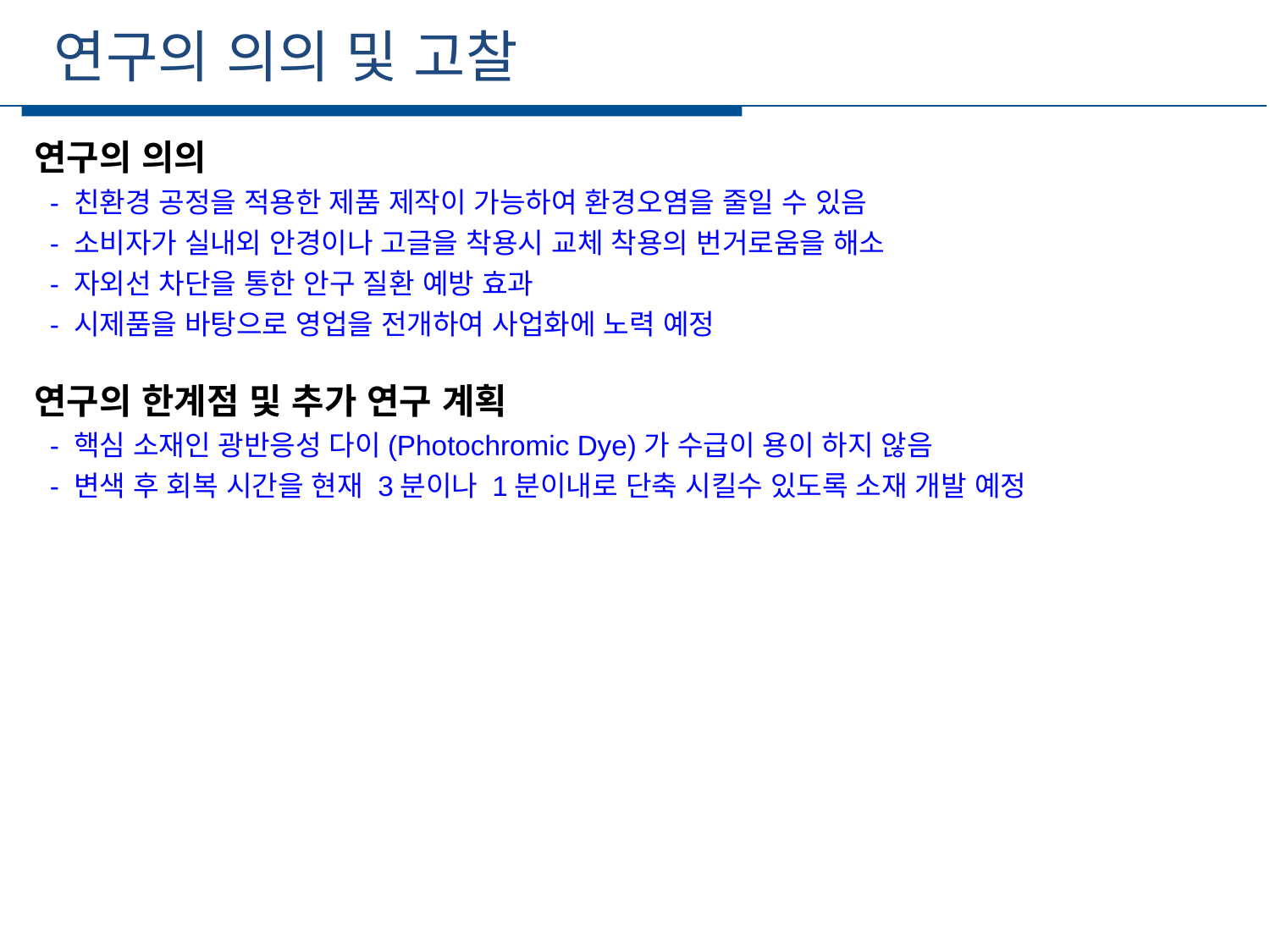

연구의 의의 및 고찰
세부일정

연구의 의의
  - 친환경 공정을 적용한 제품 제작이 가능하여 환경오염을 줄일 수 있음
  - 소비자가 실내외 안경이나 고글을 착용시 교체 착용의 번거로움을 해소
  - 자외선 차단을 통한 안구 질환 예방 효과
  - 시제품을 바탕으로 영업을 전개하여 사업화에 노력 예정

연구의 한계점 및 추가 연구 계획
  - 핵심 소재인 광반응성 다이(Photochromic Dye)가 수급이 용이 하지 않음
  - 변색 후 회복 시간을 현재 3분이나 1분이내로 단축 시킬수 있도록 소재 개발 예정